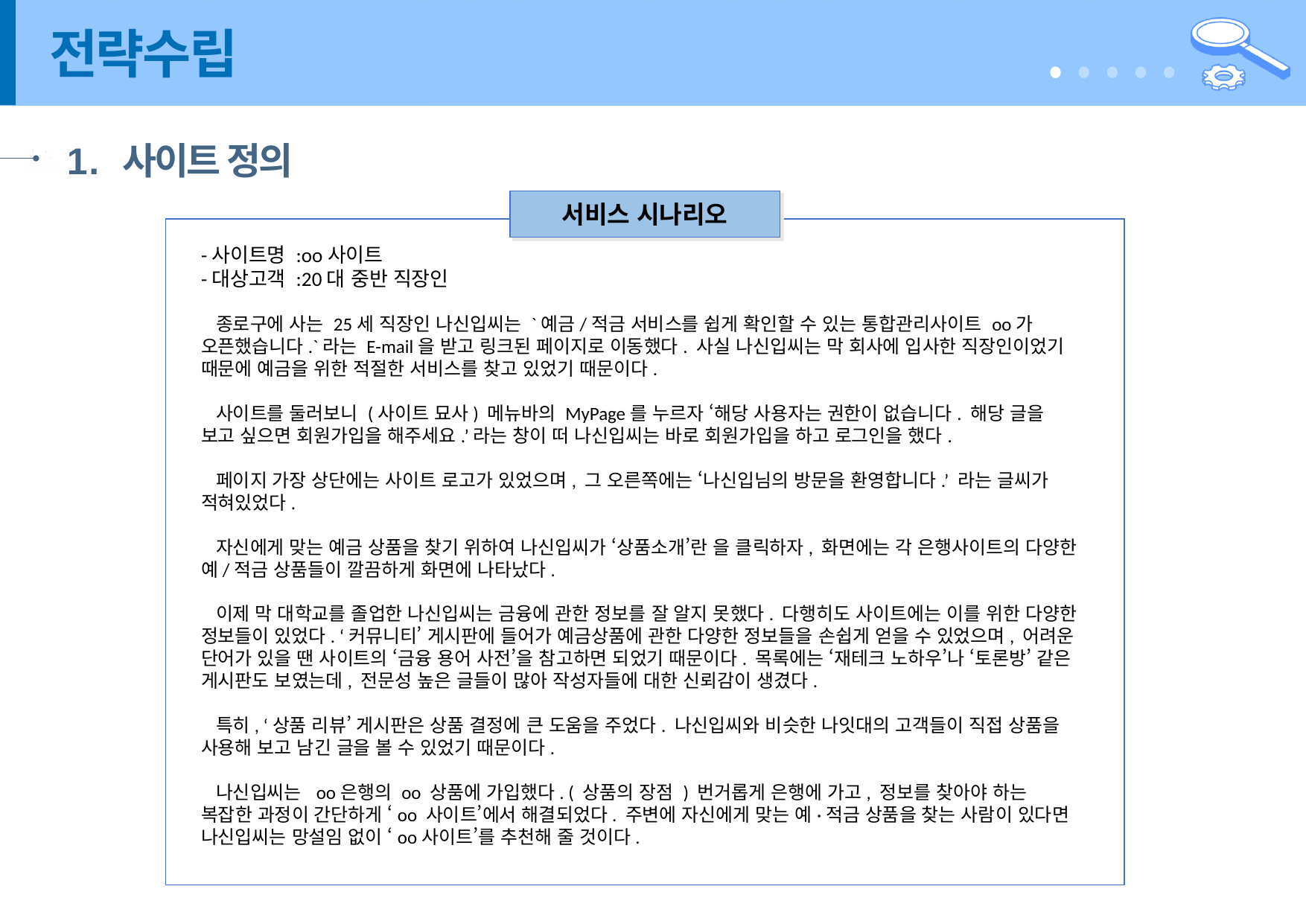

# 전략수립
사이트 정의
서비스 시나리오

-사이트명 :oo사이트
-대상고객 :20대 중반 직장인

  종로구에 사는 25세 직장인 나신입씨는 `예금/적금 서비스를 쉽게 확인할 수 있는 통합관리사이트 oo가 오픈했습니다.`라는 E-mail을 받고 링크된 페이지로 이동했다. 사실 나신입씨는 막 회사에 입사한 직장인이었기 때문에 예금을 위한 적절한 서비스를 찾고 있었기 때문이다.

  사이트를 둘러보니 (사이트 묘사) 메뉴바의 MyPage를 누르자 ‘해당 사용자는 권한이 없습니다. 해당 글을 보고 싶으면 회원가입을 해주세요.’라는 창이 떠 나신입씨는 바로 회원가입을 하고 로그인을 했다.

  페이지 가장 상단에는 사이트 로고가 있었으며, 그 오른쪽에는 ‘나신입님의 방문을 환영합니다.’ 라는 글씨가 적혀있었다.

  자신에게 맞는 예금 상품을 찾기 위하여 나신입씨가 ‘상품소개’란 을 클릭하자, 화면에는 각 은행사이트의 다양한 예/적금 상품들이 깔끔하게 화면에 나타났다.

  이제 막 대학교를 졸업한 나신입씨는 금융에 관한 정보를 잘 알지 못했다. 다행히도 사이트에는 이를 위한 다양한 정보들이 있었다. ‘커뮤니티’ 게시판에 들어가 예금상품에 관한 다양한 정보들을 손쉽게 얻을 수 있었으며, 어려운 단어가 있을 땐 사이트의 ‘금융 용어 사전’을 참고하면 되었기 때문이다. 목록에는 ‘재테크 노하우’나 ‘토론방’ 같은 게시판도 보였는데, 전문성 높은 글들이 많아 작성자들에 대한 신뢰감이 생겼다.

  특히, ‘상품 리뷰’ 게시판은 상품 결정에 큰 도움을 주었다. 나신입씨와 비슷한 나잇대의 고객들이 직접 상품을 사용해 보고 남긴 글을 볼 수 있었기 때문이다.

  나신입씨는  oo은행의 oo 상품에 가입했다. ( 상품의 장점 ) 번거롭게 은행에 가고, 정보를 찾아야 하는 복잡한 과정이 간단하게 ‘oo 사이트’에서 해결되었다. 주변에 자신에게 맞는 예·적금 상품을 찾는 사람이 있다면 나신입씨는 망설임 없이 ‘oo사이트’를 추천해 줄 것이다.